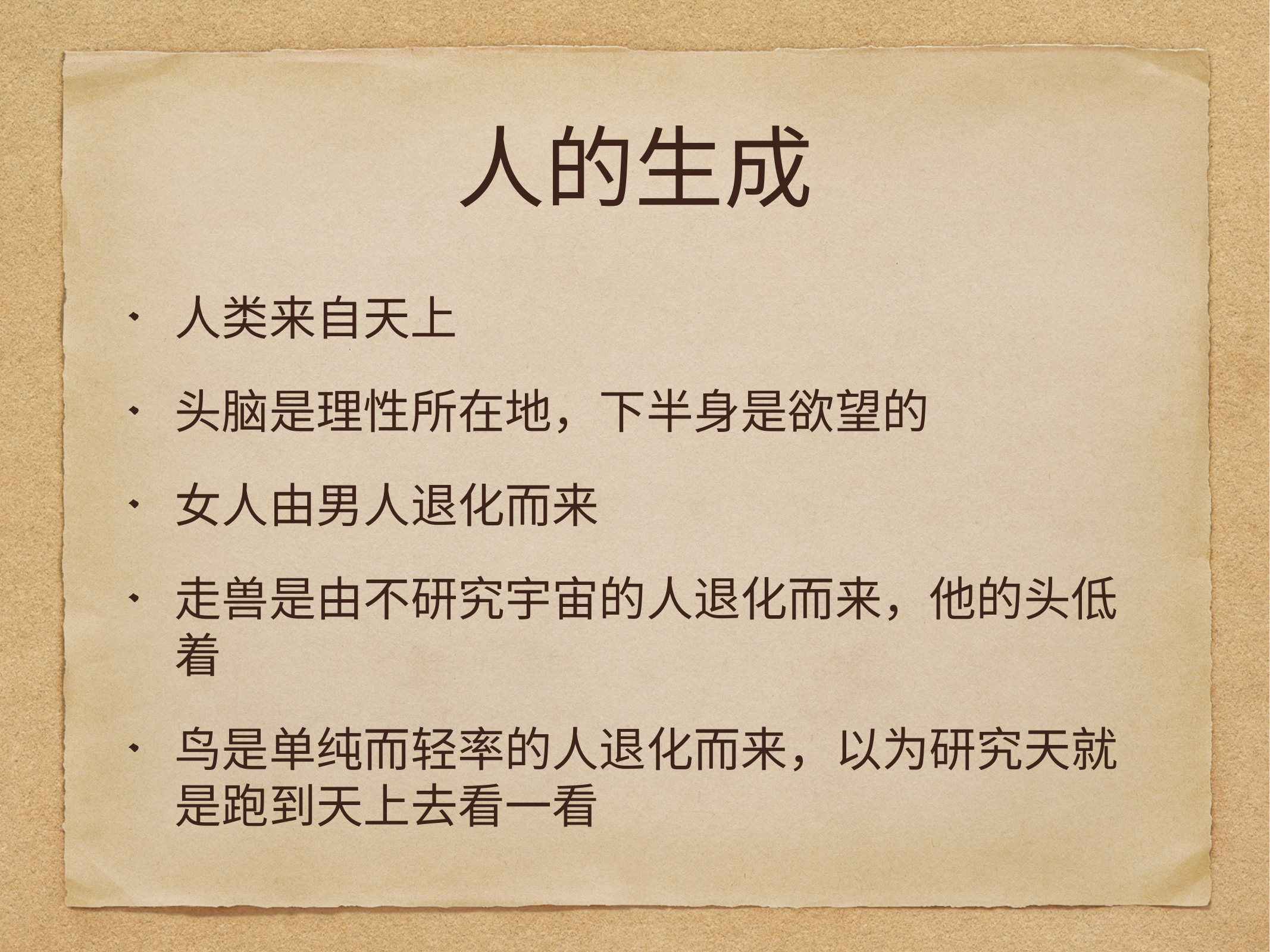

# 人的生成
人类来自天上
头脑是理性所在地，下半身是欲望的
女人由男人退化而来
走兽是由不研究宇宙的人退化而来，他的头低着
鸟是单纯而轻率的人退化而来，以为研究天就是跑到天上去看一看